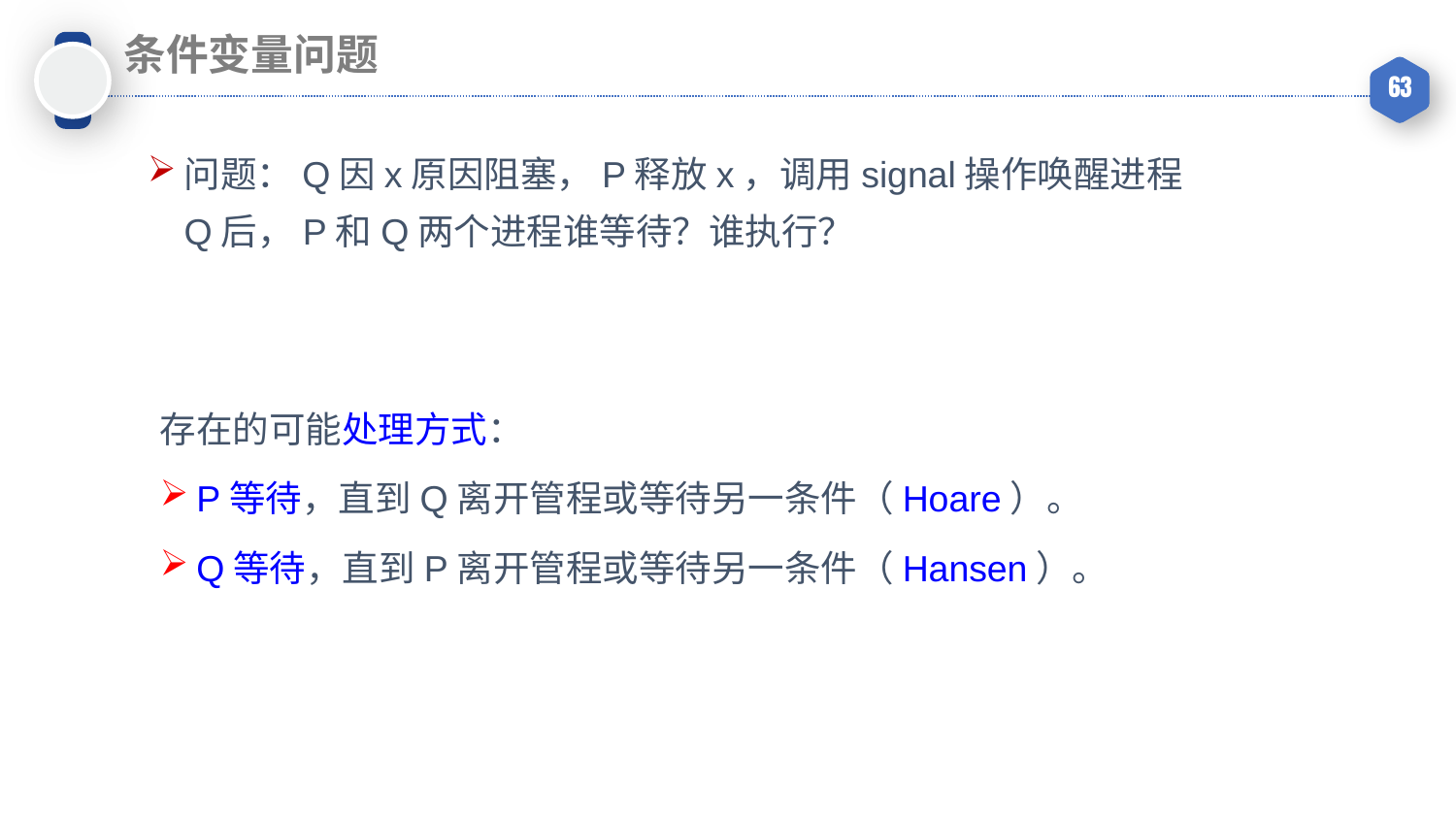

条件变量问题
问题：Q因x原因阻塞，P释放x，调用signal操作唤醒进程Q后，P和Q两个进程谁等待？谁执行？
存在的可能处理方式：
P等待，直到Q离开管程或等待另一条件（Hoare）。
Q等待，直到P离开管程或等待另一条件（Hansen）。